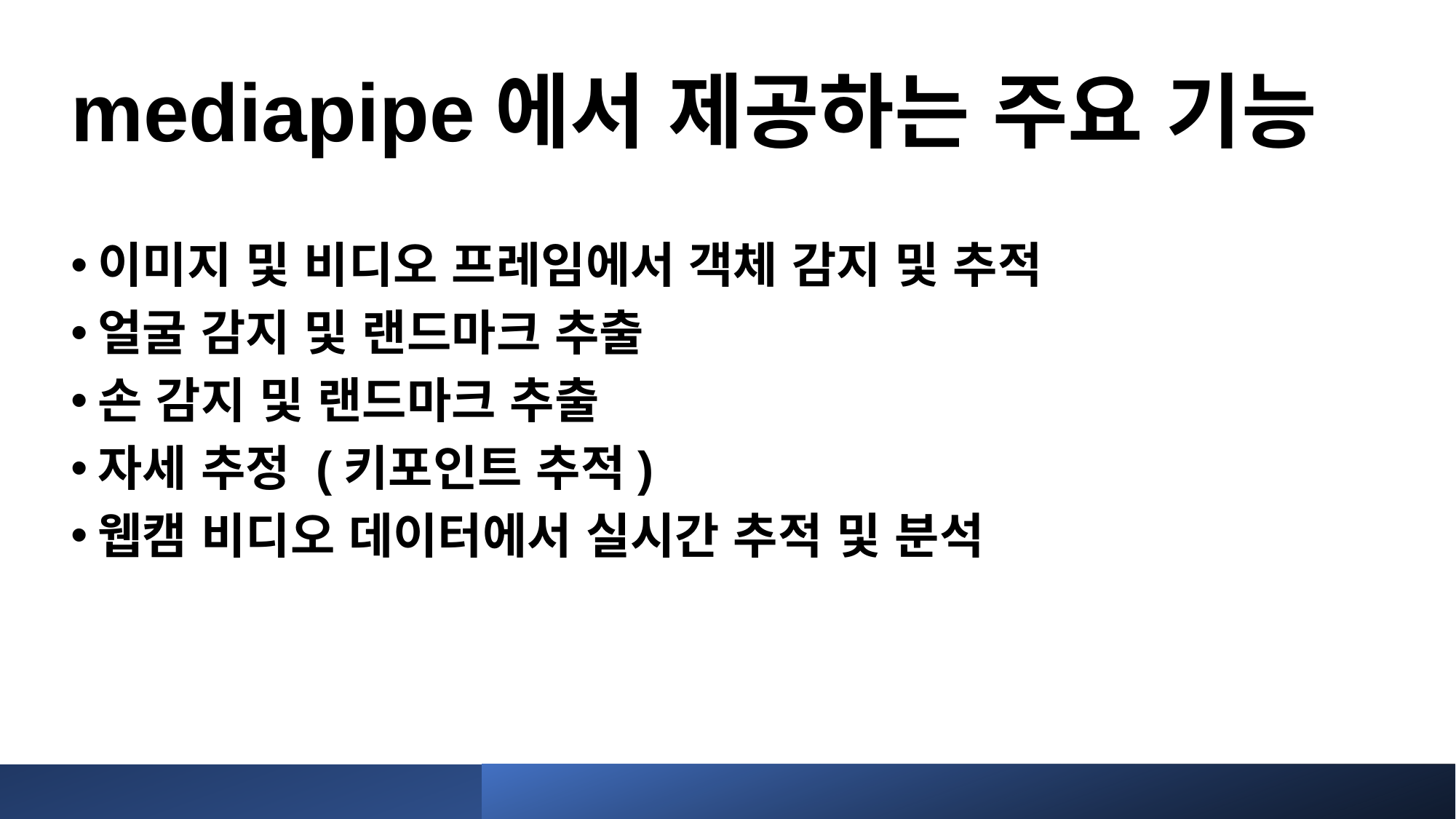

# mediapipe에서 제공하는 주요 기능
이미지 및 비디오 프레임에서 객체 감지 및 추적
얼굴 감지 및 랜드마크 추출
손 감지 및 랜드마크 추출
자세 추정 (키포인트 추적)
웹캠 비디오 데이터에서 실시간 추적 및 분석